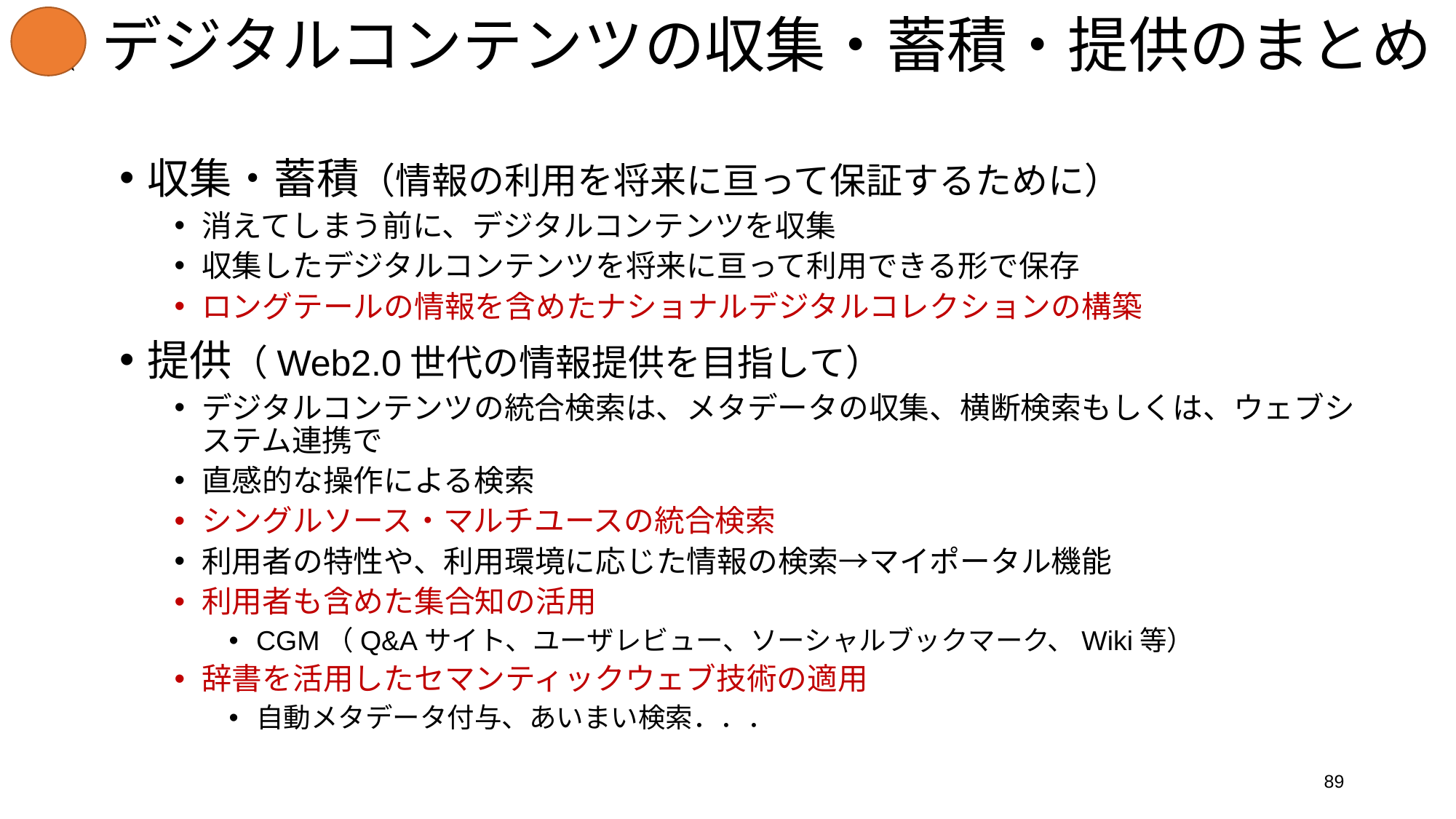

# ☆デジタルコンテンツの収集・蓄積・提供のまとめ

収集・蓄積（情報の利用を将来に亘って保証するために）
消えてしまう前に、デジタルコンテンツを収集
収集したデジタルコンテンツを将来に亘って利用できる形で保存
ロングテールの情報を含めたナショナルデジタルコレクションの構築
提供（Web2.0世代の情報提供を目指して）
デジタルコンテンツの統合検索は、メタデータの収集、横断検索もしくは、ウェブシステム連携で
直感的な操作による検索
シングルソース・マルチユースの統合検索
利用者の特性や、利用環境に応じた情報の検索→マイポータル機能
利用者も含めた集合知の活用
CGM（Q&Aサイト、ユーザレビュー、ソーシャルブックマーク、Wiki等）
辞書を活用したセマンティックウェブ技術の適用
自動メタデータ付与、あいまい検索．．．
89